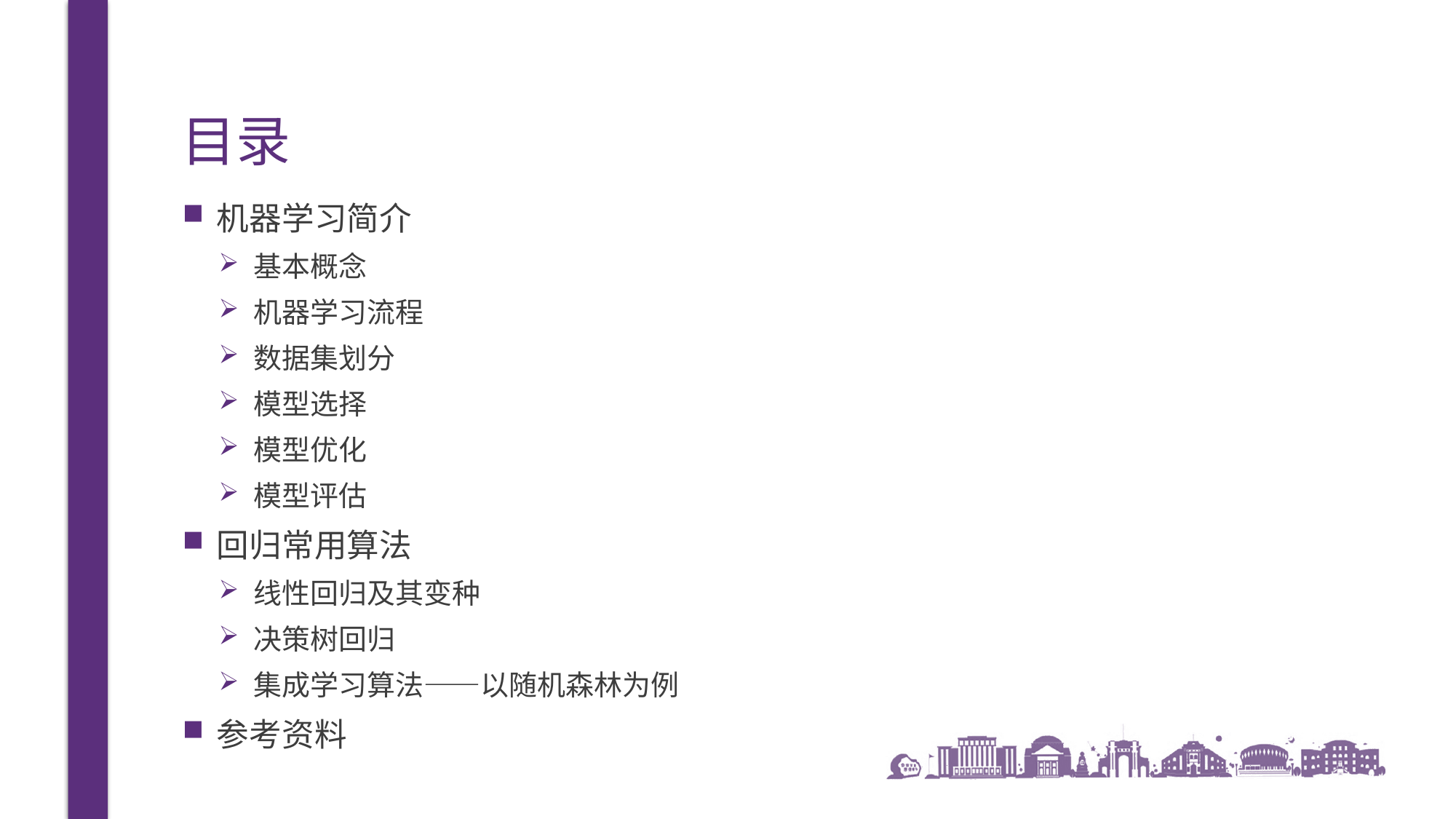

# 目录
机器学习简介
基本概念
机器学习流程
数据集划分
模型选择
模型优化
模型评估
回归常用算法
线性回归及其变种
决策树回归
集成学习算法——以随机森林为例
参考资料